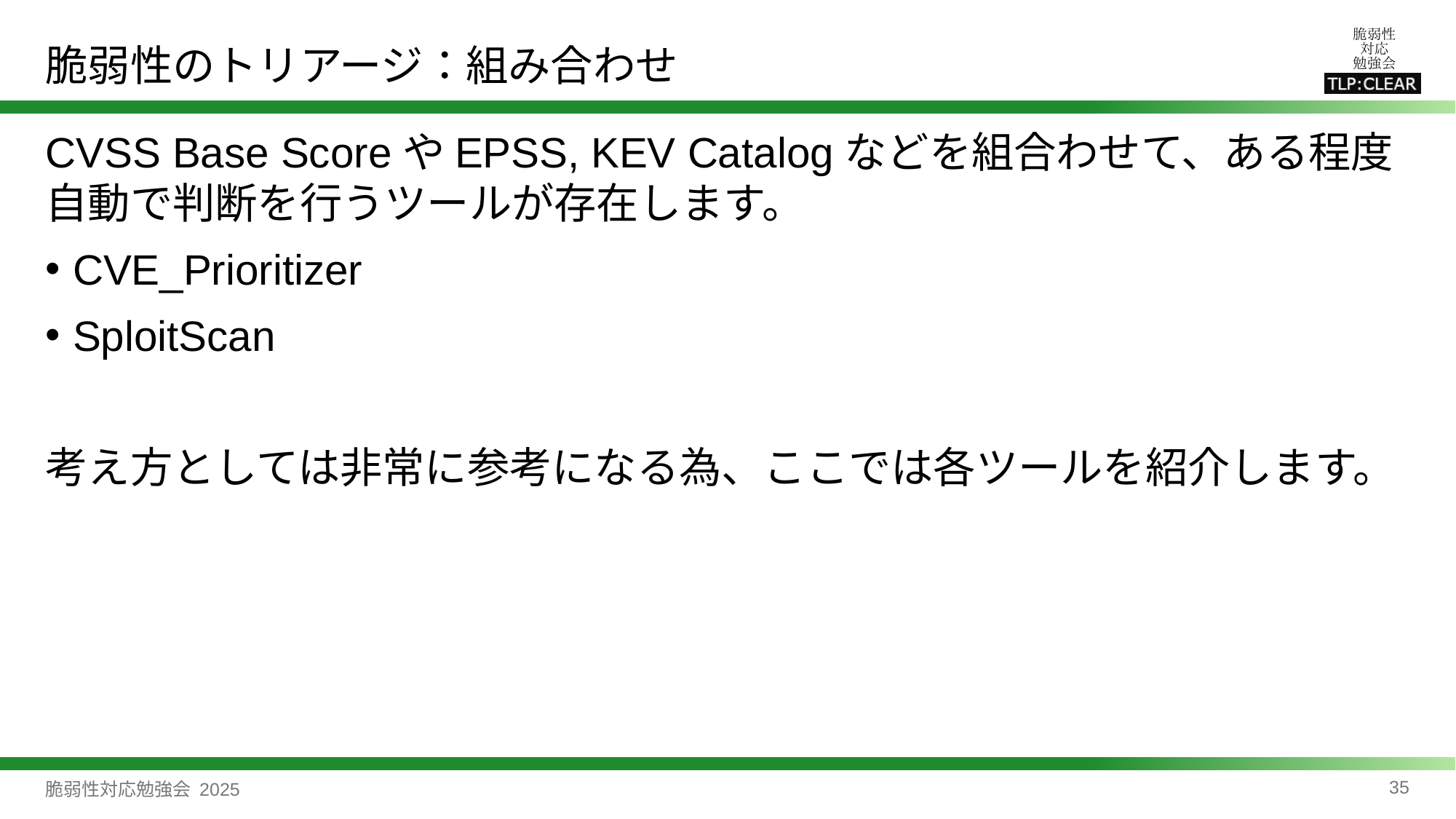

# 脆弱性のトリアージ：組み合わせ
CVSS Base ScoreやEPSS, KEV Catalogなどを組合わせて、ある程度自動で判断を行うツールが存在します。
CVE_Prioritizer
SploitScan

考え方としては非常に参考になる為、ここでは各ツールを紹介します。
35
脆弱性対応勉強会 2025